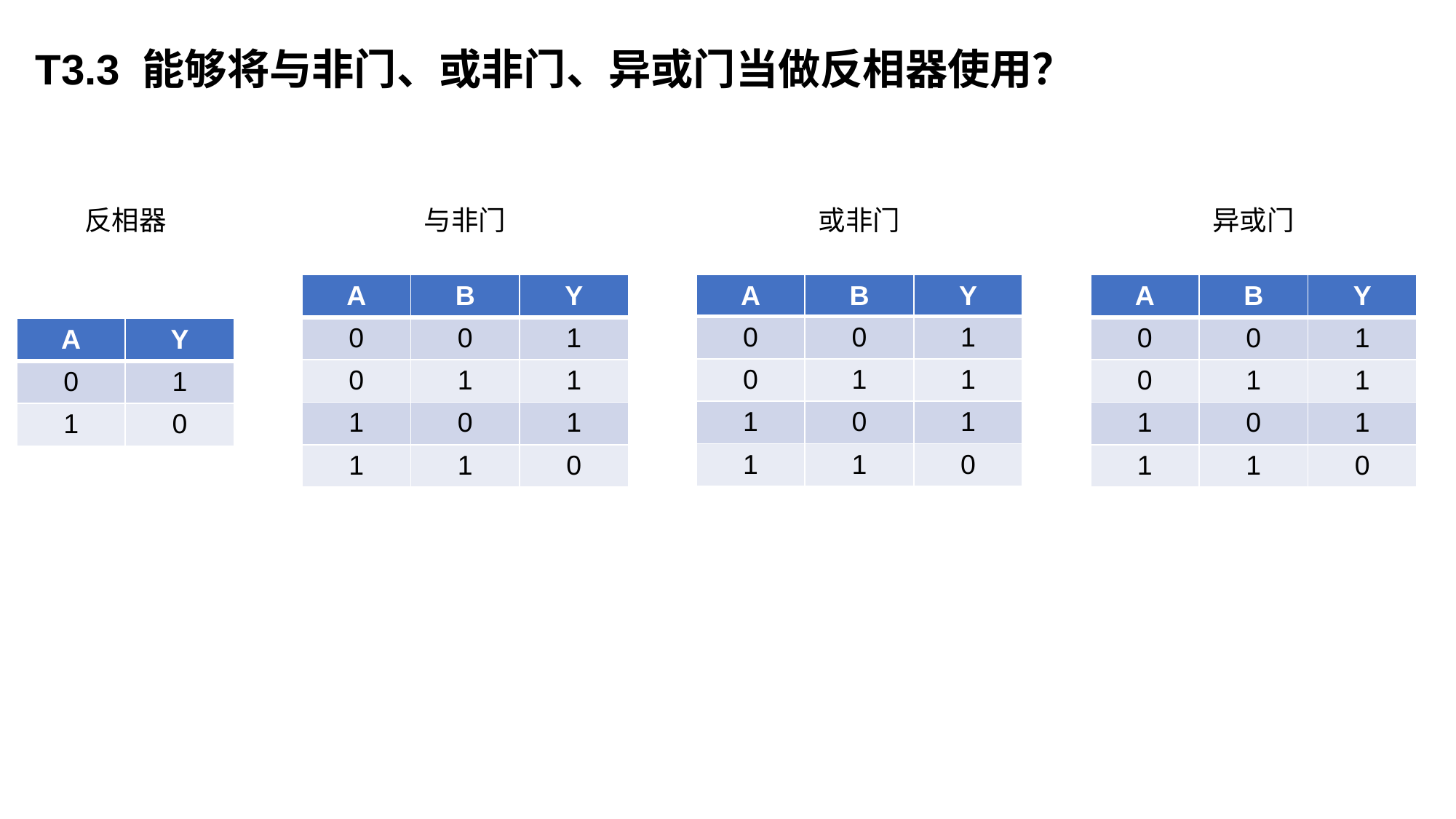

T3.3 能够将与非门、或非门、异或门当做反相器使用？
反相器
与非门
或非门
异或门
| A | B | Y |
| --- | --- | --- |
| 0 | 0 | 1 |
| 0 | 1 | 1 |
| 1 | 0 | 1 |
| 1 | 1 | 0 |
| A | B | Y |
| --- | --- | --- |
| 0 | 0 | 1 |
| 0 | 1 | 1 |
| 1 | 0 | 1 |
| 1 | 1 | 0 |
| A | B | Y |
| --- | --- | --- |
| 0 | 0 | 1 |
| 0 | 1 | 1 |
| 1 | 0 | 1 |
| 1 | 1 | 0 |
| A | Y |
| --- | --- |
| 0 | 1 |
| 1 | 0 |